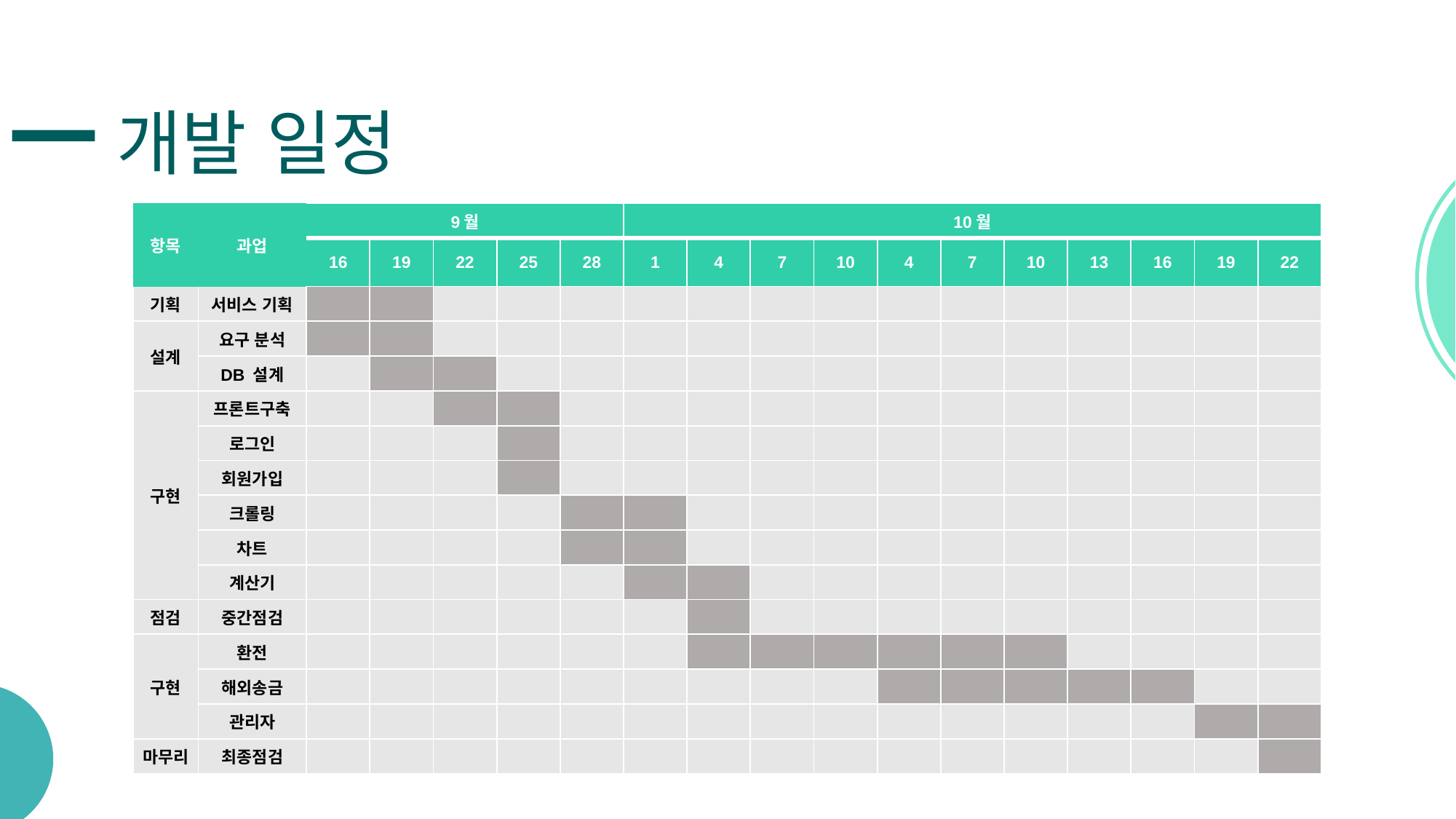

개발 일정

| 항목 | 과업 | 9월 |  |  |  |  | 10월 |  |  |  |  |  |  |  |  |  |  |
| --- | --- | --- | --- | --- | --- | --- | --- | --- | --- | --- | --- | --- | --- | --- | --- | --- | --- |
|  |  | 16 | 19 | 22 | 25 | 28 | 1 | 4 | 7 | 10 | 4 | 7 | 10 | 13 | 16 | 19 | 22 |
| 기획 | 서비스 기획 |  |  |  |  |  |  |  |  |  |  |  |  |  |  |  |  |
| 설계 | 요구 분석 |  |  |  |  |  |  |  |  |  |  |  |  |  |  |  |  |
|  | DB 설계 |  |  |  |  |  |  |  |  |  |  |  |  |  |  |  |  |
| 구현 | 프론트구축 |  |  |  |  |  |  |  |  |  |  |  |  |  |  |  |  |
|  | 로그인 |  |  |  |  |  |  |  |  |  |  |  |  |  |  |  |  |
|  | 회원가입 |  |  |  |  |  |  |  |  |  |  |  |  |  |  |  |  |
|  | 크롤링 |  |  |  |  |  |  |  |  |  |  |  |  |  |  |  |  |
|  | 차트 |  |  |  |  |  |  |  |  |  |  |  |  |  |  |  |  |
|  | 계산기 |  |  |  |  |  |  |  |  |  |  |  |  |  |  |  |  |
| 점검 | 중간점검 |  |  |  |  |  |  |  |  |  |  |  |  |  |  |  |  |
| 구현 | 환전 |  |  |  |  |  |  |  |  |  |  |  |  |  |  |  |  |
|  | 해외송금 |  |  |  |  |  |  |  |  |  |  |  |  |  |  |  |  |
|  | 관리자 |  |  |  |  |  |  |  |  |  |  |  |  |  |  |  |  |
| 마무리 | 최종점검 |  |  |  |  |  |  |  |  |  |  |  |  |  |  |  |  |